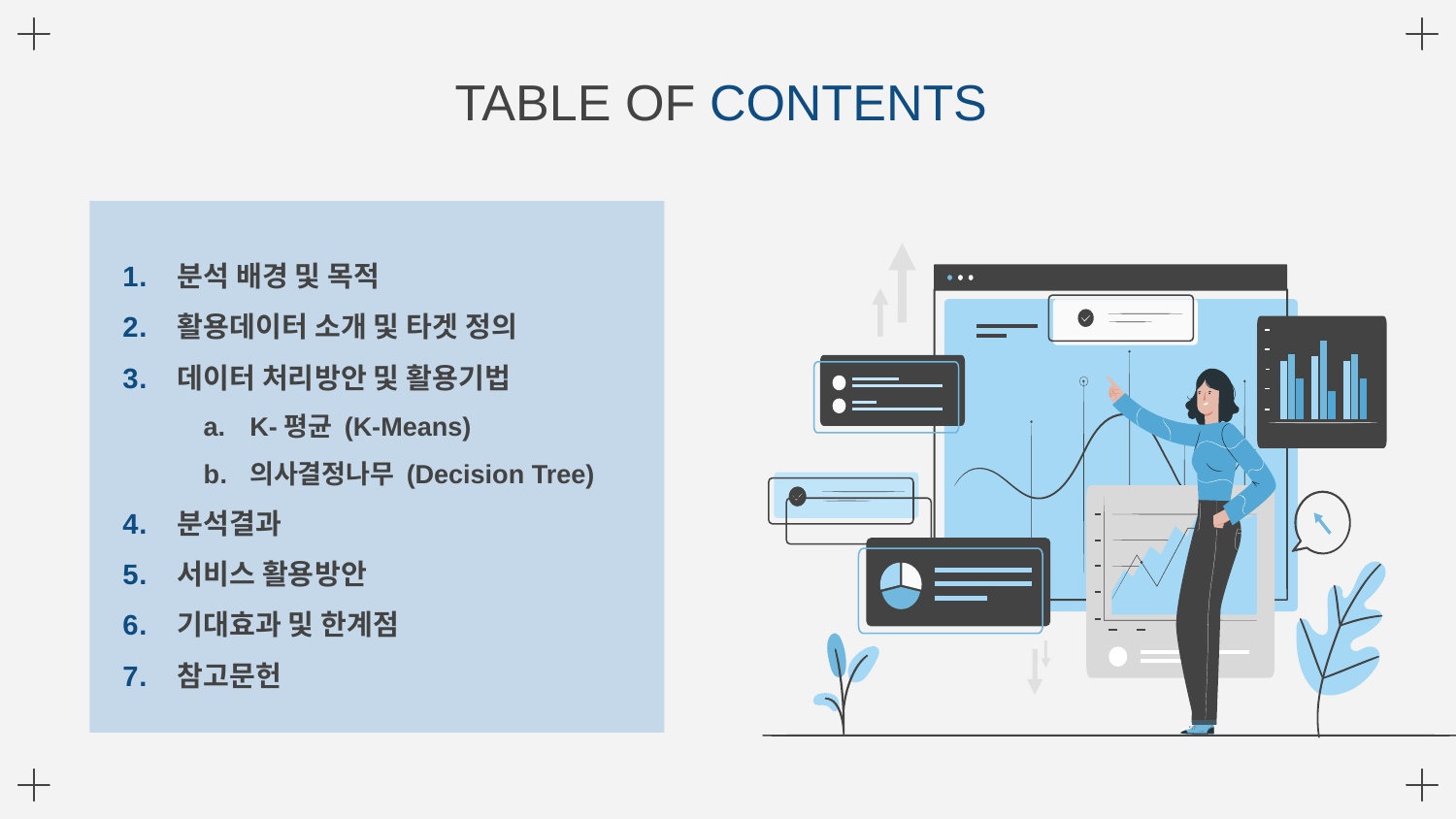

# TABLE OF CONTENTS
분석 배경 및 목적
활용데이터 소개 및 타겟 정의
데이터 처리방안 및 활용기법
K-평균 (K-Means)
의사결정나무 (Decision Tree)
분석결과
서비스 활용방안
기대효과 및 한계점
참고문헌